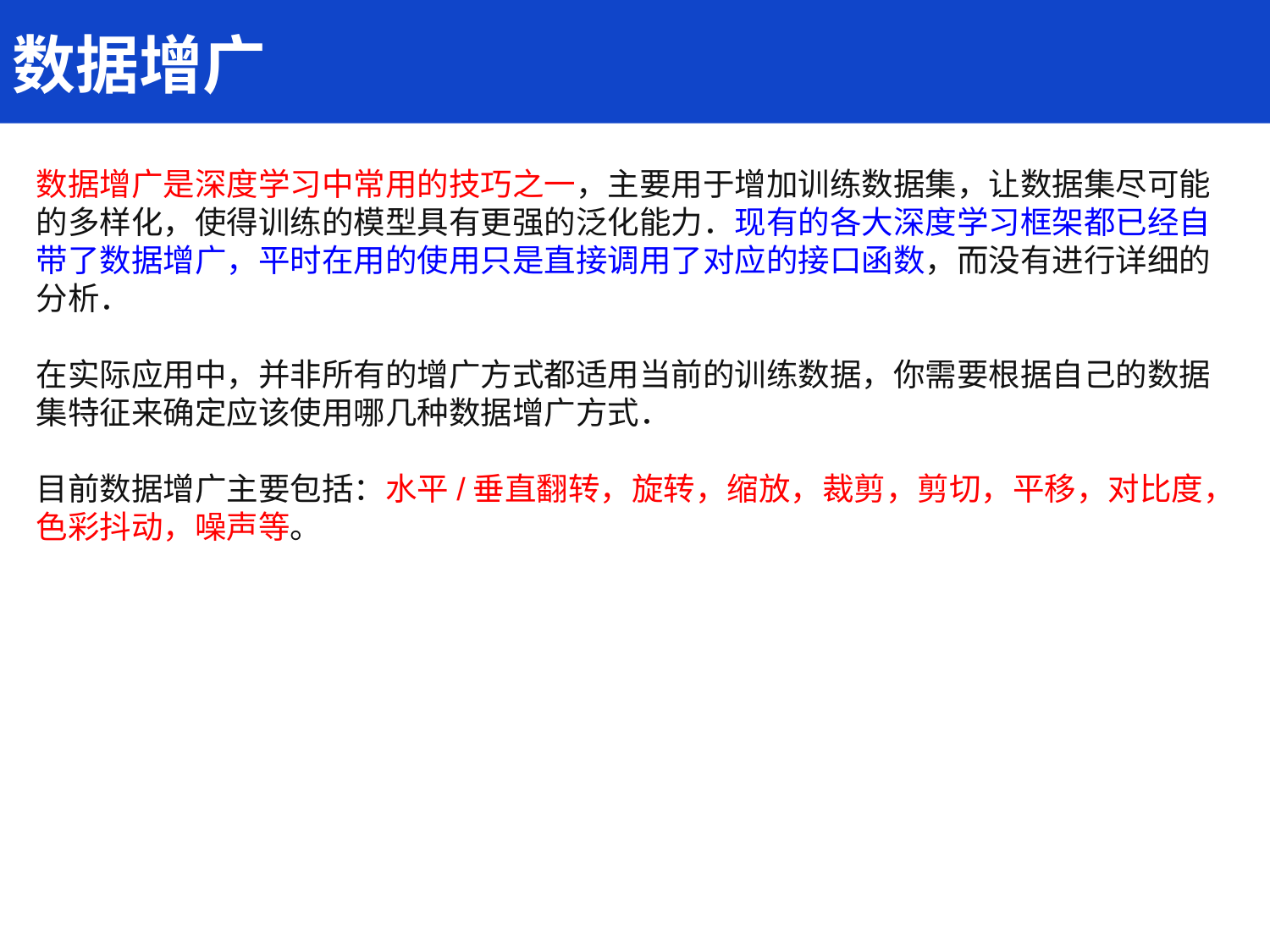

数据增广
数据增广是深度学习中常用的技巧之一，主要用于增加训练数据集，让数据集尽可能的多样化，使得训练的模型具有更强的泛化能力．现有的各大深度学习框架都已经自带了数据增广，平时在用的使用只是直接调用了对应的接口函数，而没有进行详细的分析．

在实际应用中，并非所有的增广方式都适用当前的训练数据，你需要根据自己的数据集特征来确定应该使用哪几种数据增广方式．

目前数据增广主要包括：水平/垂直翻转，旋转，缩放，裁剪，剪切，平移，对比度，色彩抖动，噪声等。